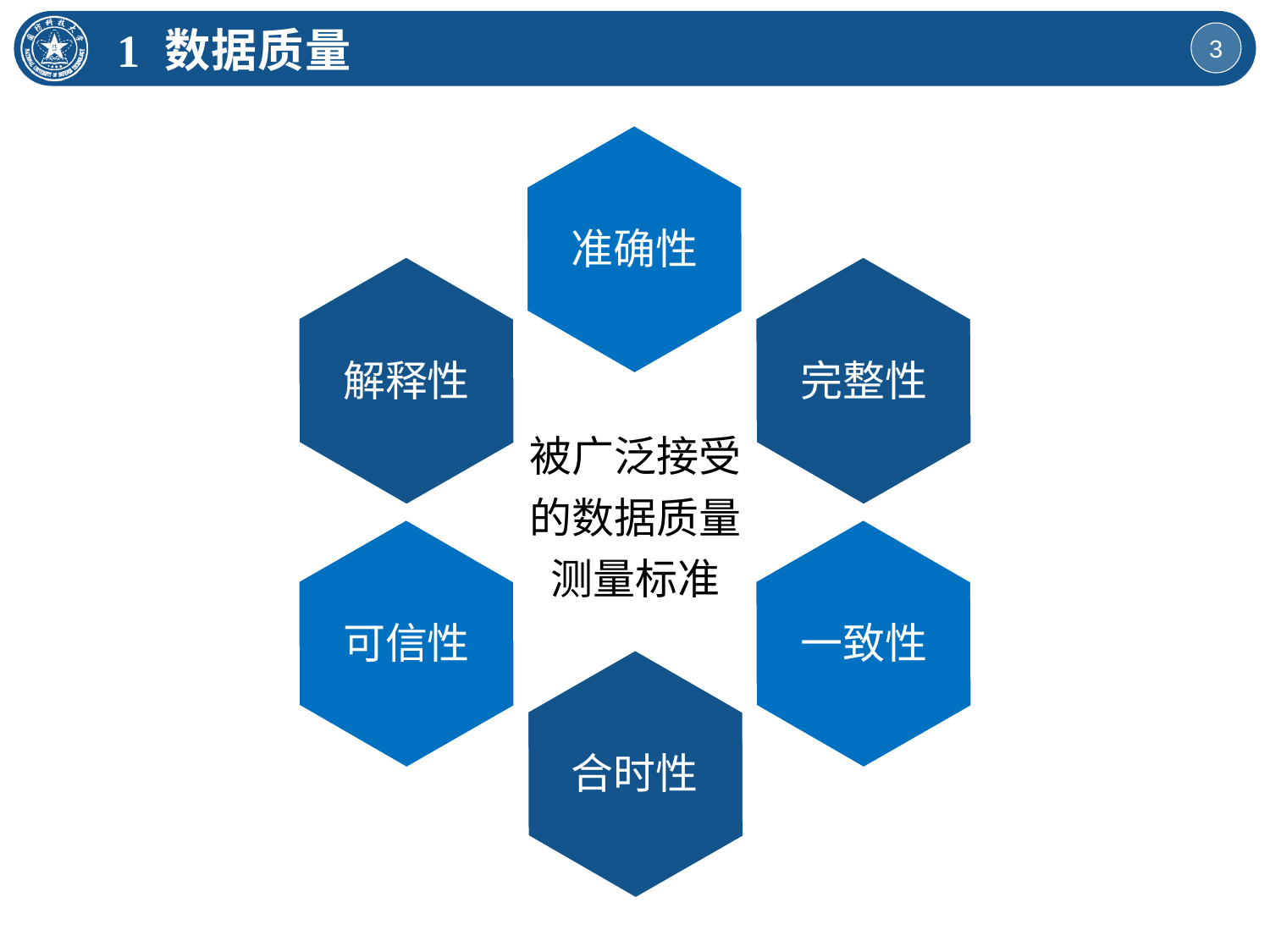

1 数据质量

准确性

解释性
完整性

可信性
一致性

合时性
被广泛接受
的数据质量
测量标准